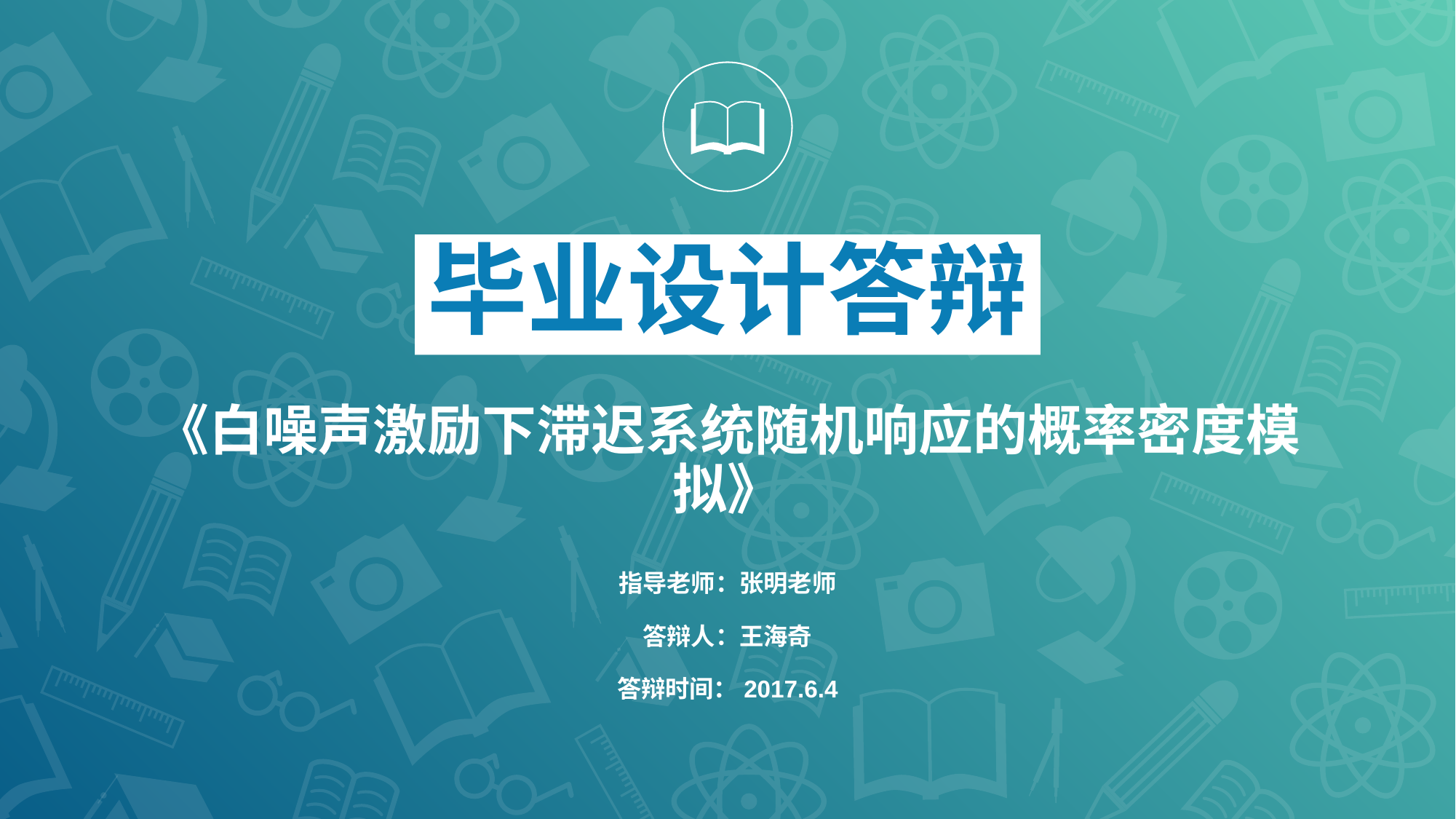

毕业设计答辩
《白噪声激励下滞迟系统随机响应的概率密度模拟》
指导老师：张明老师
答辩人：王海奇
答辩时间：2017.6.4